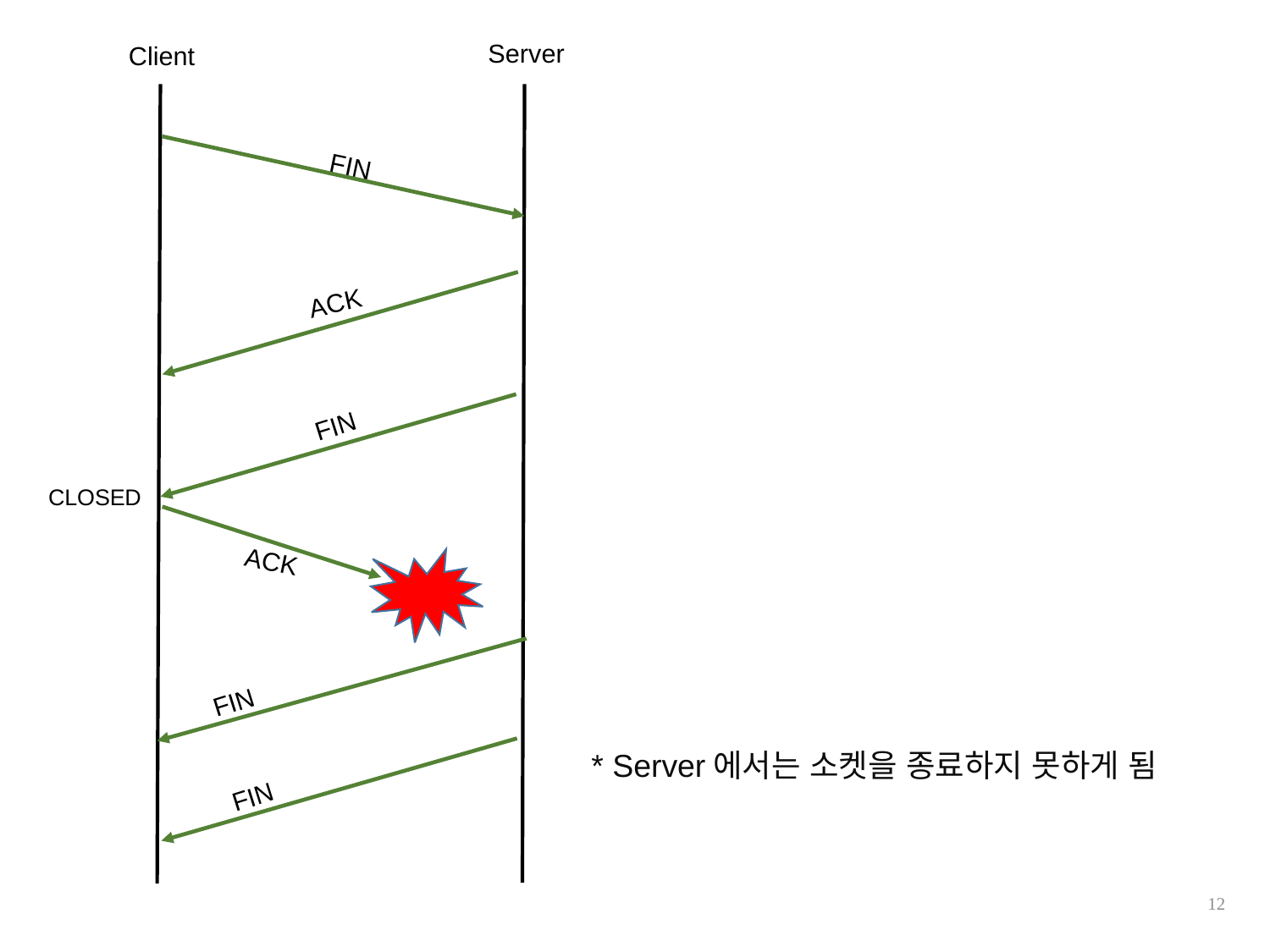

Server
Client
FIN
ACK
FIN
CLOSED
ACK

FIN
* Server에서는 소켓을 종료하지 못하게 됨
FIN
12